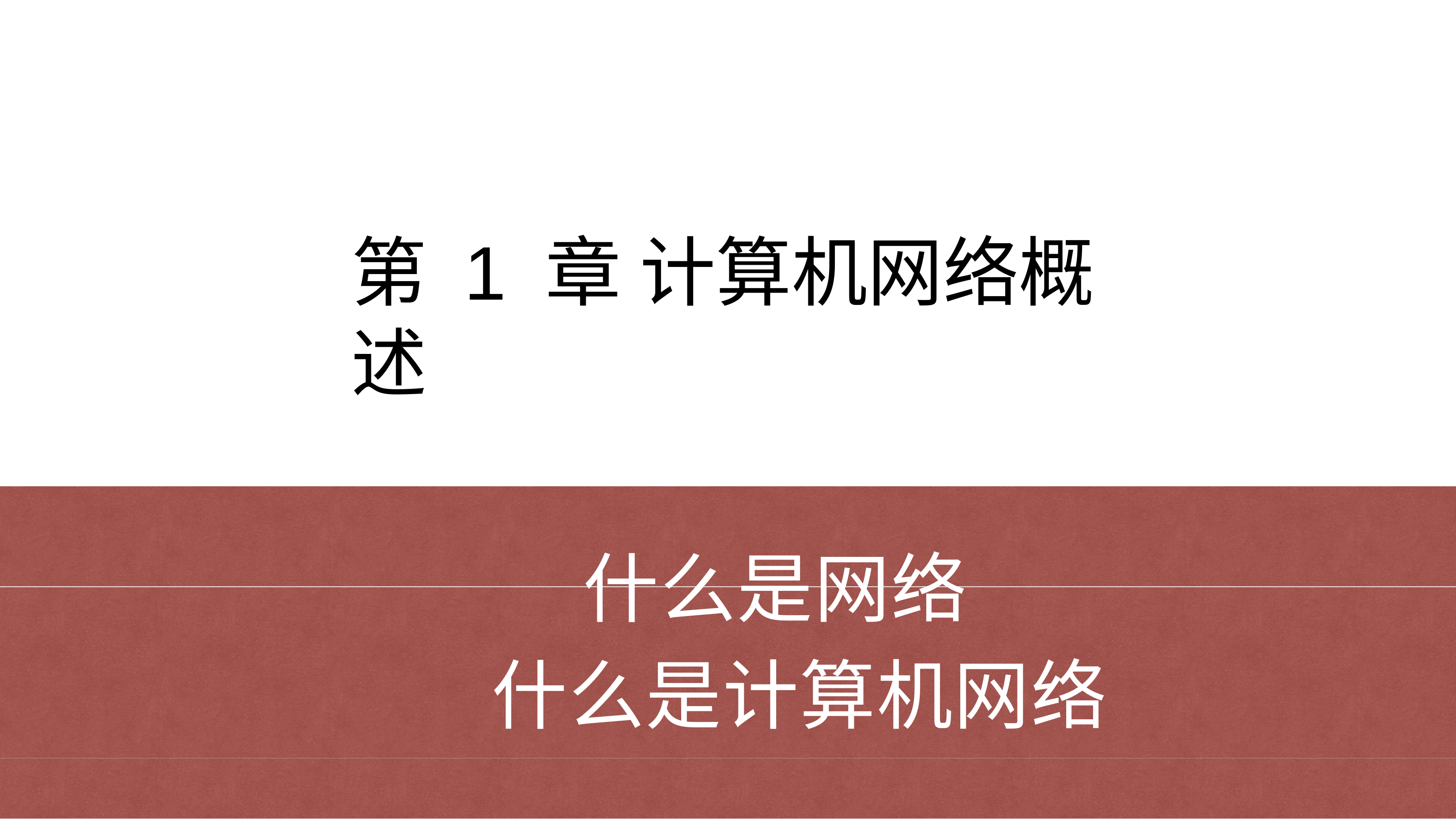

# 第 1 章 计算机⽹络概述

    什么是⽹络
什么是计算机⽹络